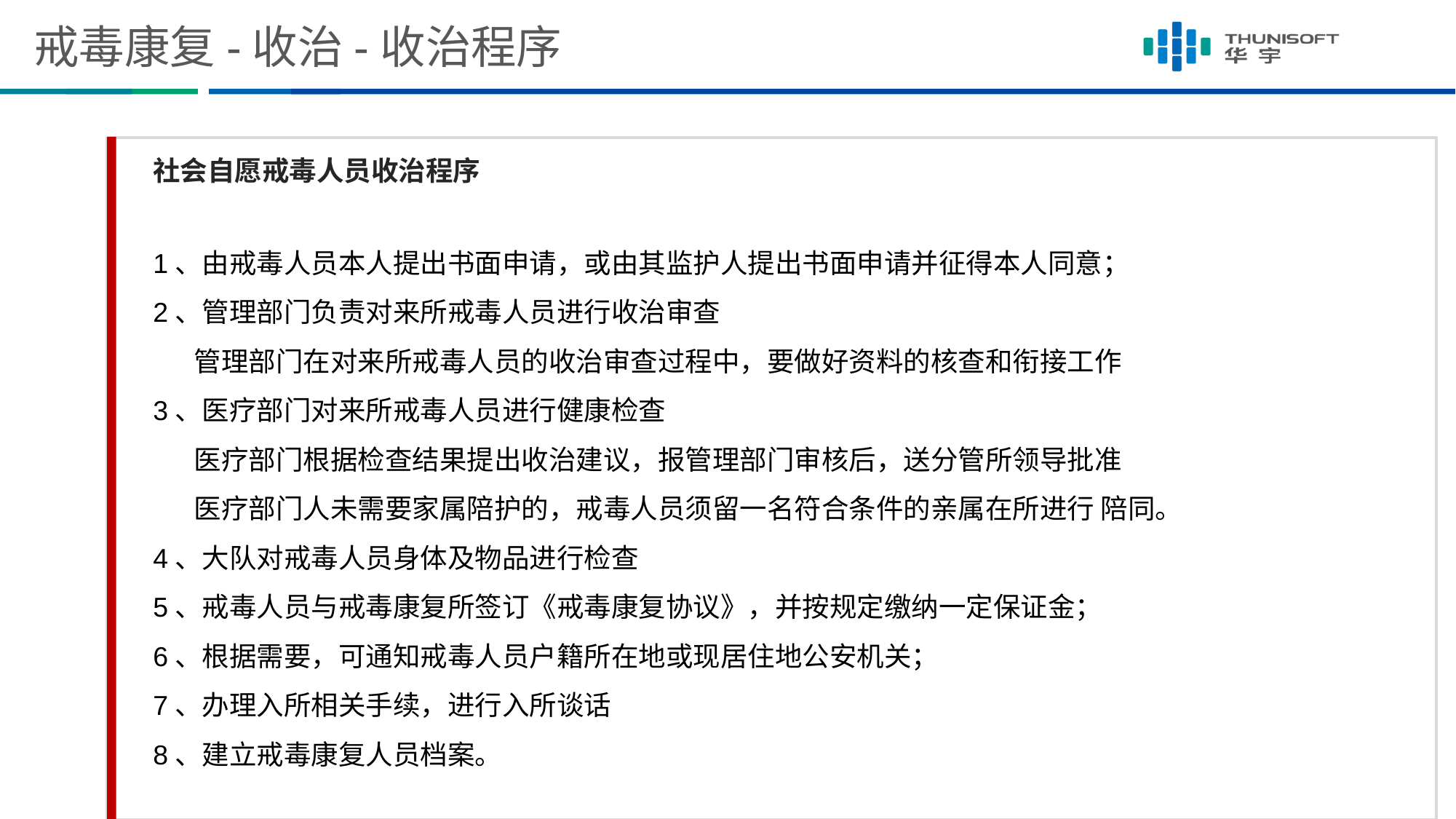

# 戒毒康复-收治-收治程序

社会自愿戒毒人员收治程序
1、由戒毒人员本人提出书面申请，或由其监护人提出书面申请并征得本人同意；
2、管理部门负责对来所戒毒人员进行收治审查
	管理部门在对来所戒毒人员的收治审查过程中，要做好资料的核查和衔接工作
3、医疗部门对来所戒毒人员进行健康检查
	医疗部门根据检查结果提出收治建议，报管理部门审核后，送分管所领导批准
	医疗部门人未需要家属陪护的，戒毒人员须留一名符合条件的亲属在所进行 陪同。
4、大队对戒毒人员身体及物品进行检查
5、戒毒人员与戒毒康复所签订《戒毒康复协议》，并按规定缴纳一定保证金；
6、根据需要，可通知戒毒人员户籍所在地或现居住地公安机关；
7、办理入所相关手续，进行入所谈话
8、建立戒毒康复人员档案。